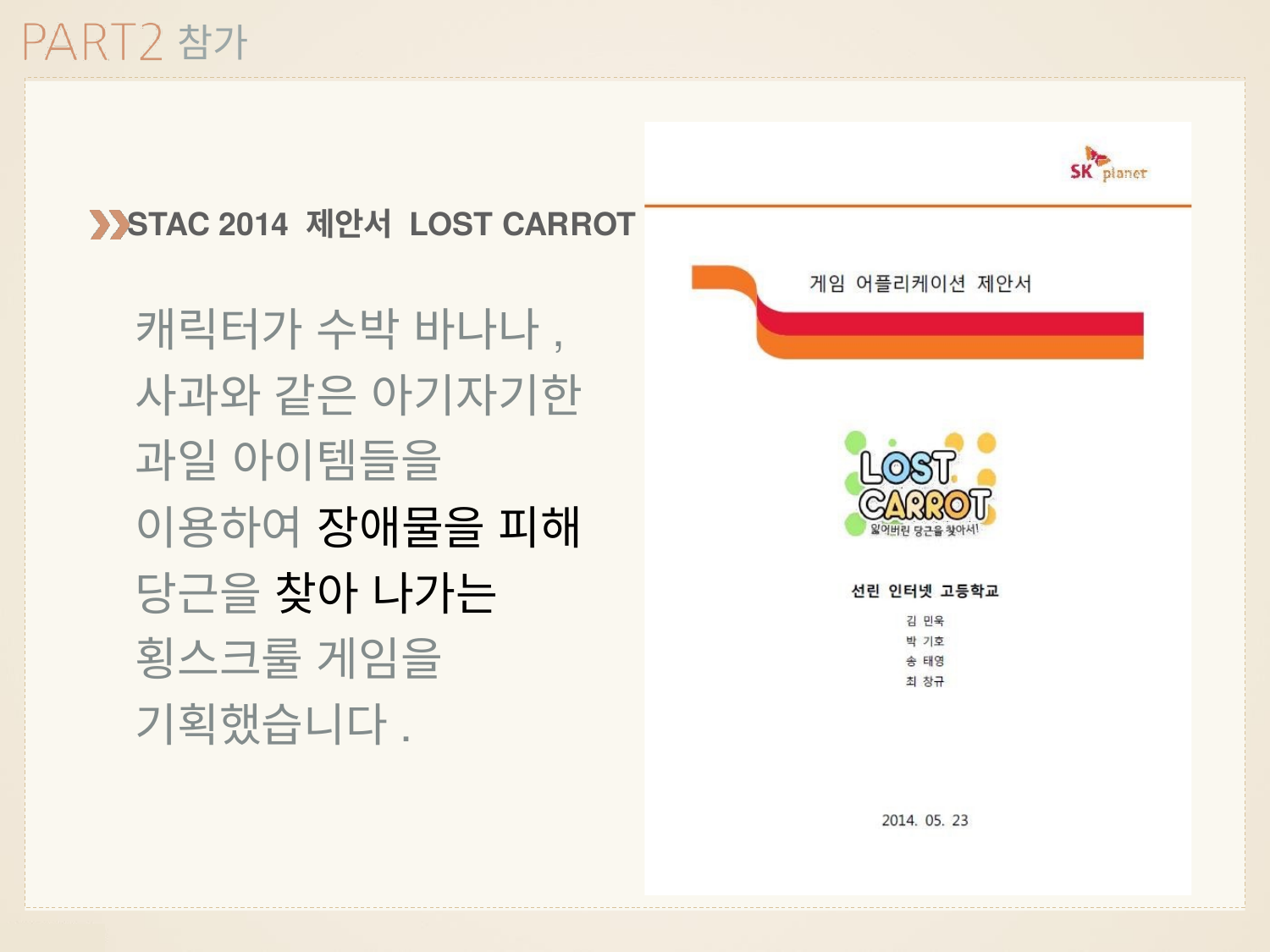

참가

STAC 2014 제안서 LOST CARROT

캐릭터가 수박 바나나,사과와 같은 아기자기한 과일 아이템들을 이용하여 장애물을 피해 당근을 찾아 나가는 횡스크룰 게임을 기획했습니다.